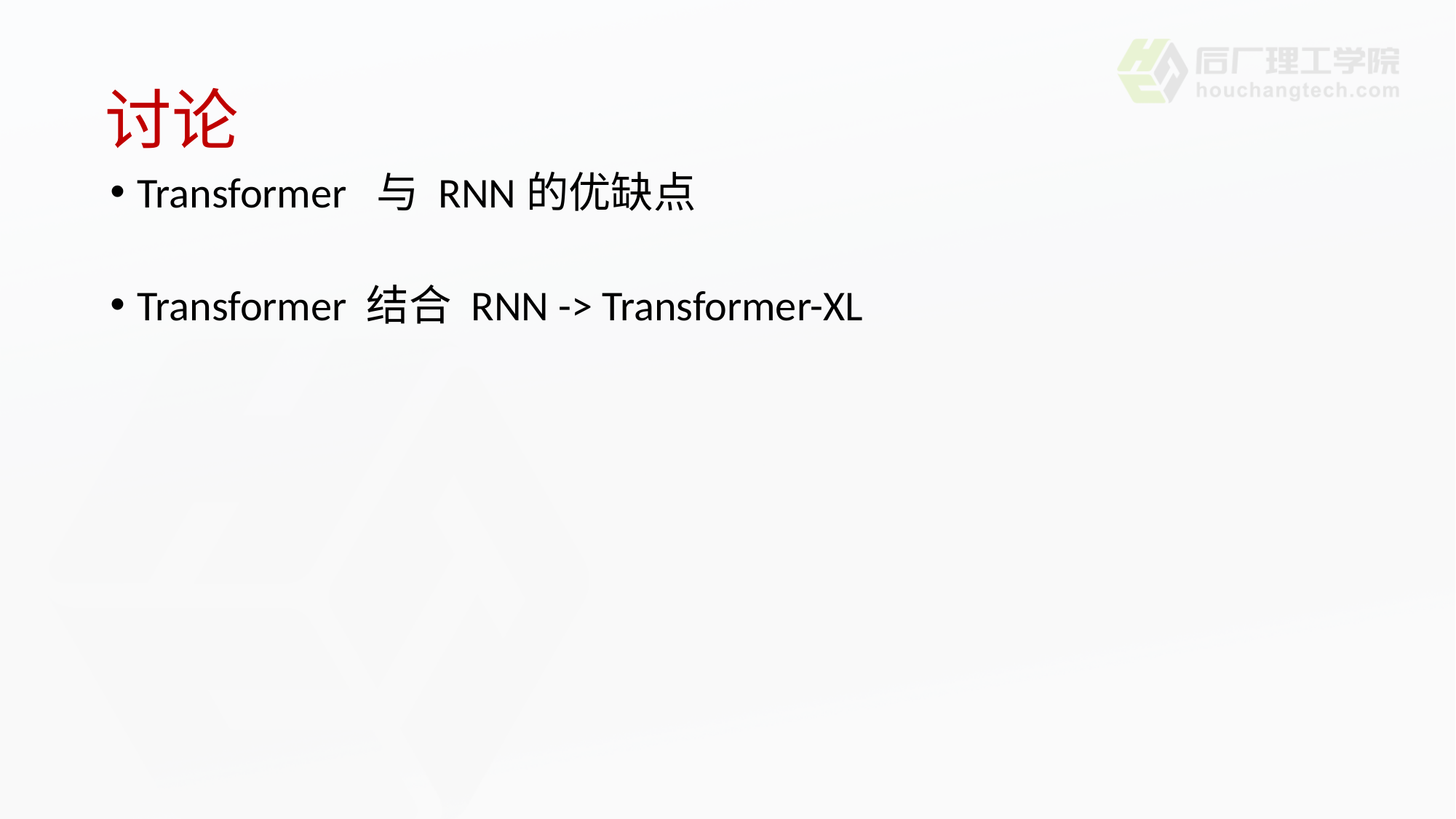

# 讨论
Transformer  与 RNN的优缺点

Transformer 结合 RNN -> Transformer-XL